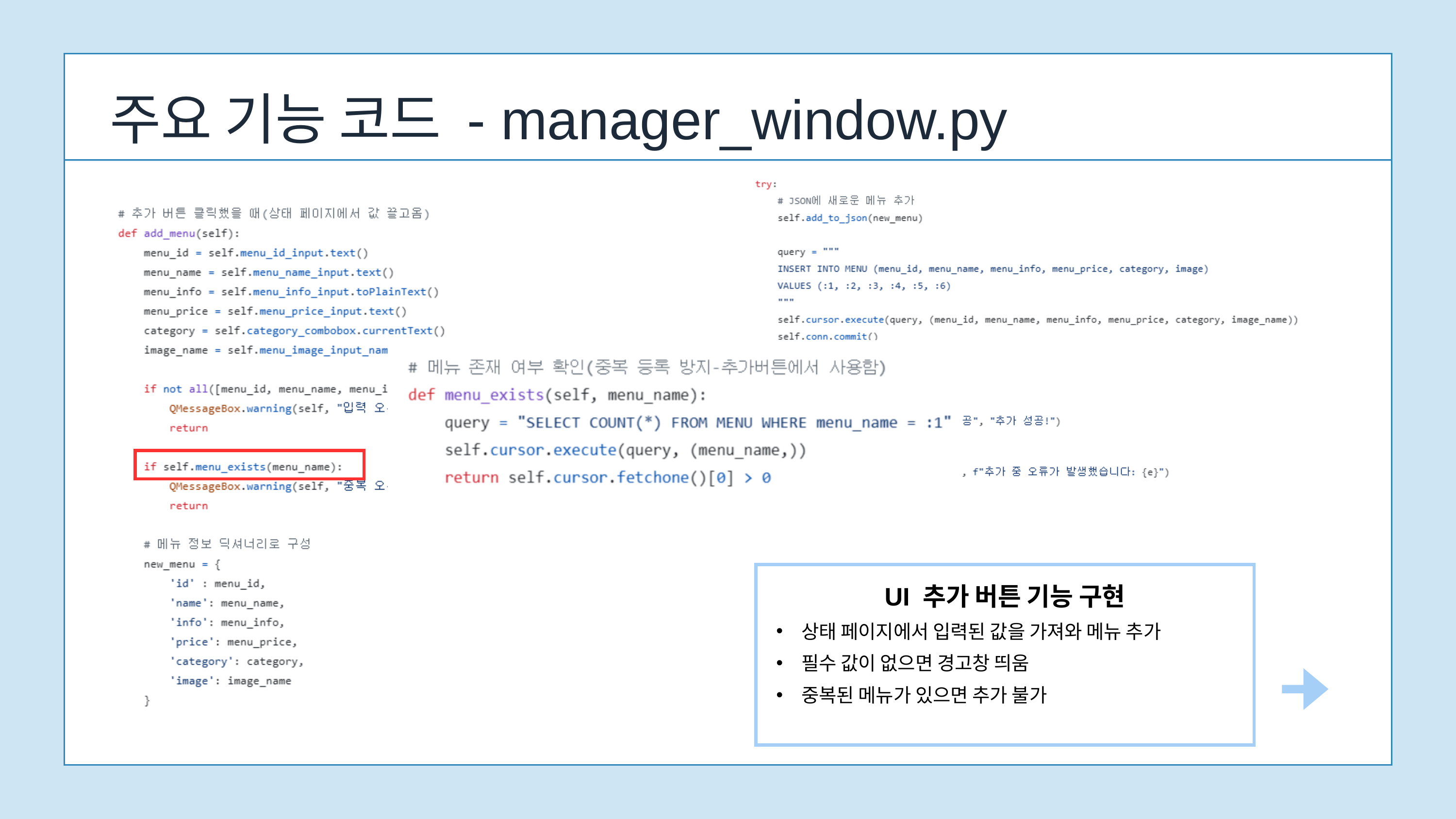

주요 기능 코드 - manager_window.py

UI 추가 버튼 기능 구현
 상태 페이지에서 입력된 값을 가져와 메뉴 추가
 필수 값이 없으면 경고창 띄움
 중복된 메뉴가 있으면 추가 불가